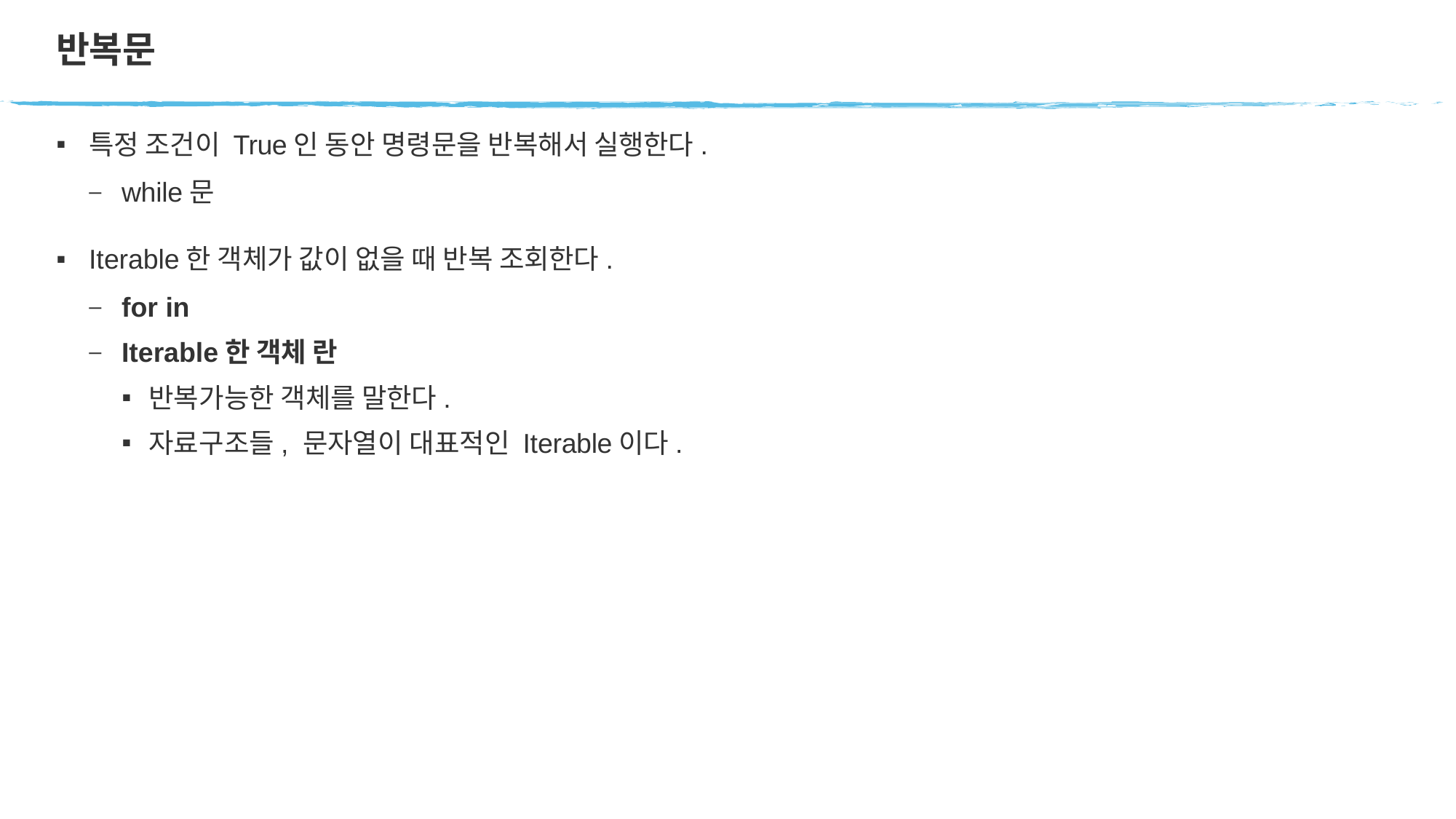

# 반복문
특정 조건이 True인 동안 명령문을 반복해서 실행한다.
while문
Iterable한 객체가 값이 없을 때 반복 조회한다.
for in
Iterable한 객체 란
반복가능한 객체를 말한다.
자료구조들, 문자열이 대표적인 Iterable이다.